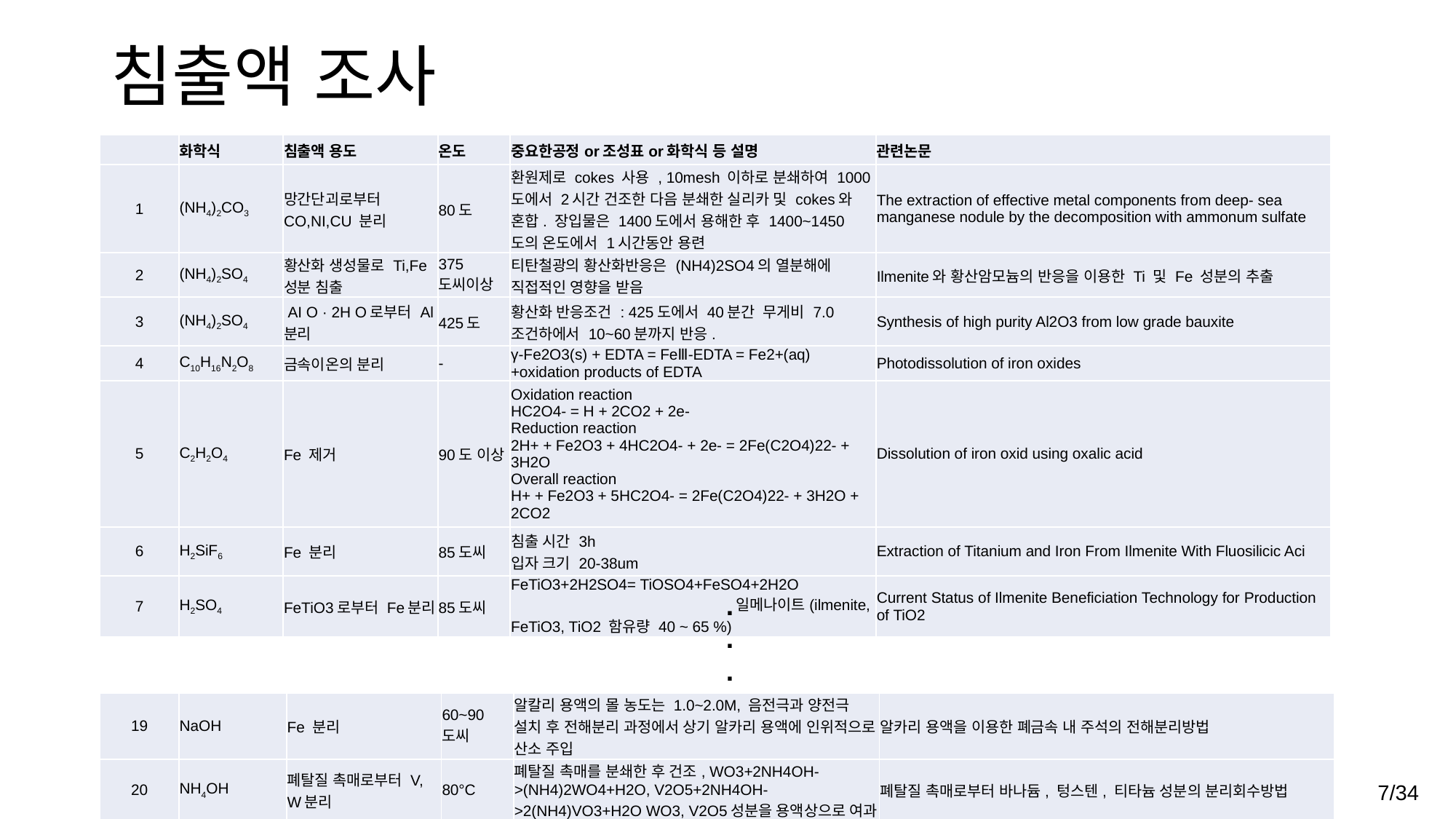

# 침출액 조사
|  | 화학식 | 침출액 용도 | 온도 | 중요한공정or조성표or화학식 등 설명 | 관련논문 |
| --- | --- | --- | --- | --- | --- |
| 1 | (NH4)2CO3 | 망간단괴로부터 CO,NI,CU 분리 | 80도 | 환원제로 cokes 사용 , 10mesh 이하로 분쇄하여 1000도에서 2시간 건조한 다음 분쇄한 실리카 및 cokes와 혼합. 장입물은 1400도에서 용해한 후 1400~1450도의 온도에서 1시간동안 용련 | The extraction of effective metal components from deep- sea manganese nodule by the decomposition with ammonum sulfate |
| 2 | (NH4)2SO4 | 황산화 생성물로 Ti,Fe 성분 침출 | 375도씨이상 | 티탄철광의 황산화반응은 (NH4)2SO4의 열분해에 직접적인 영향을 받음 | Ilmenite와 황산암모늄의 반응을 이용한 Ti 및 Fe 성분의 추출 |
| 3 | (NH4)2SO4 | AI O · 2H O로부터 Al 분리 | 425도 | 황산화 반응조건 : 425도에서 40분간 무게비 7.0 조건하에서 10~60분까지 반응. | Synthesis of high purity Al2O3 from low grade bauxite |
| 4 | C10H16N2O8 | 금속이온의 분리 | - | γ-Fe2O3(s) + EDTA = FeⅢ-EDTA = Fe2+(aq)+oxidation products of EDTA | Photodissolution of iron oxides |
| 5 | C2H2O4 | Fe 제거 | 90도 이상 | Oxidation reaction HC2O4- = H + 2CO2 + 2e- Reduction reaction 2H+ + Fe2O3 + 4HC2O4- + 2e- = 2Fe(C2O4)22- + 3H2O Overall reaction H+ + Fe2O3 + 5HC2O4- = 2Fe(C2O4)22- + 3H2O + 2CO2 | Dissolution of iron oxid using oxalic acid |
| 6 | H2SiF6 | Fe 분리 | 85도씨 | 침출 시간 3h 입자 크기 20-38um | Extraction of Titanium and Iron From Ilmenite With Fluosilicic Aci |
| 7 | H2SO4 | FeTiO3로부터 Fe분리 | 85도씨 | FeTiO3+2H2SO4= TiOSO4+FeSO4+2H2O 일메나이트(ilmenite, FeTiO3, TiO2 함유량 40 ~ 65 %) | Current Status of Ilmenite Beneficiation Technology for Production of TiO2 |
.
.
.
| 19 | NaOH | Fe 분리 | 60~90도씨 | 알칼리 용액의 몰 농도는 1.0~2.0M, 음전극과 양전극 설치 후 전해분리 과정에서 상기 알카리 용액에 인위적으로 산소 주입 | 알카리 용액을 이용한 폐금속 내 주석의 전해분리방법 |
| --- | --- | --- | --- | --- | --- |
| 20 | NH4OH | 폐탈질 촉매로부터 V, W분리 | 80°С | 폐탈질 촉매를 분쇄한 후 건조, WO3+2NH4OH->(NH4)2WO4+H2O, V2O5+2NH4OH->2(NH4)VO3+H2O WO3, V2O5성분을 용액상으로 여과 | 폐탈질 촉매로부터 바나듐, 텅스텐, 티타늄 성분의 분리회수방법 |
7/34